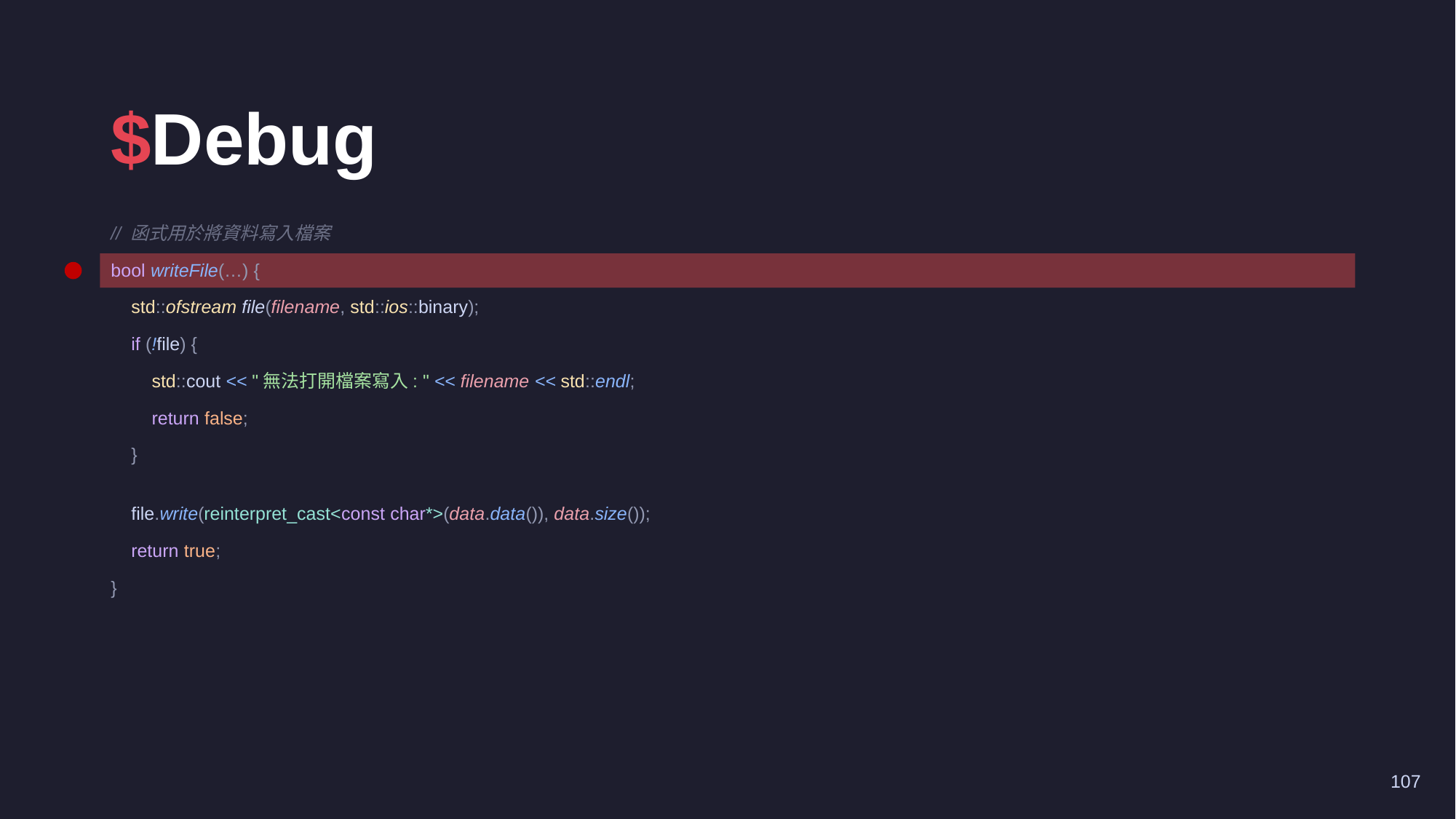

# $Debug
// 函式用於將資料寫入檔案
bool writeFile(…) {
    std::ofstream file(filename, std::ios::binary);
    if (!file) {
        std::cout << "無法打開檔案寫入: " << filename << std::endl;
        return false;
    }
    file.write(reinterpret_cast<const char*>(data.data()), data.size());
    return true;
}

107